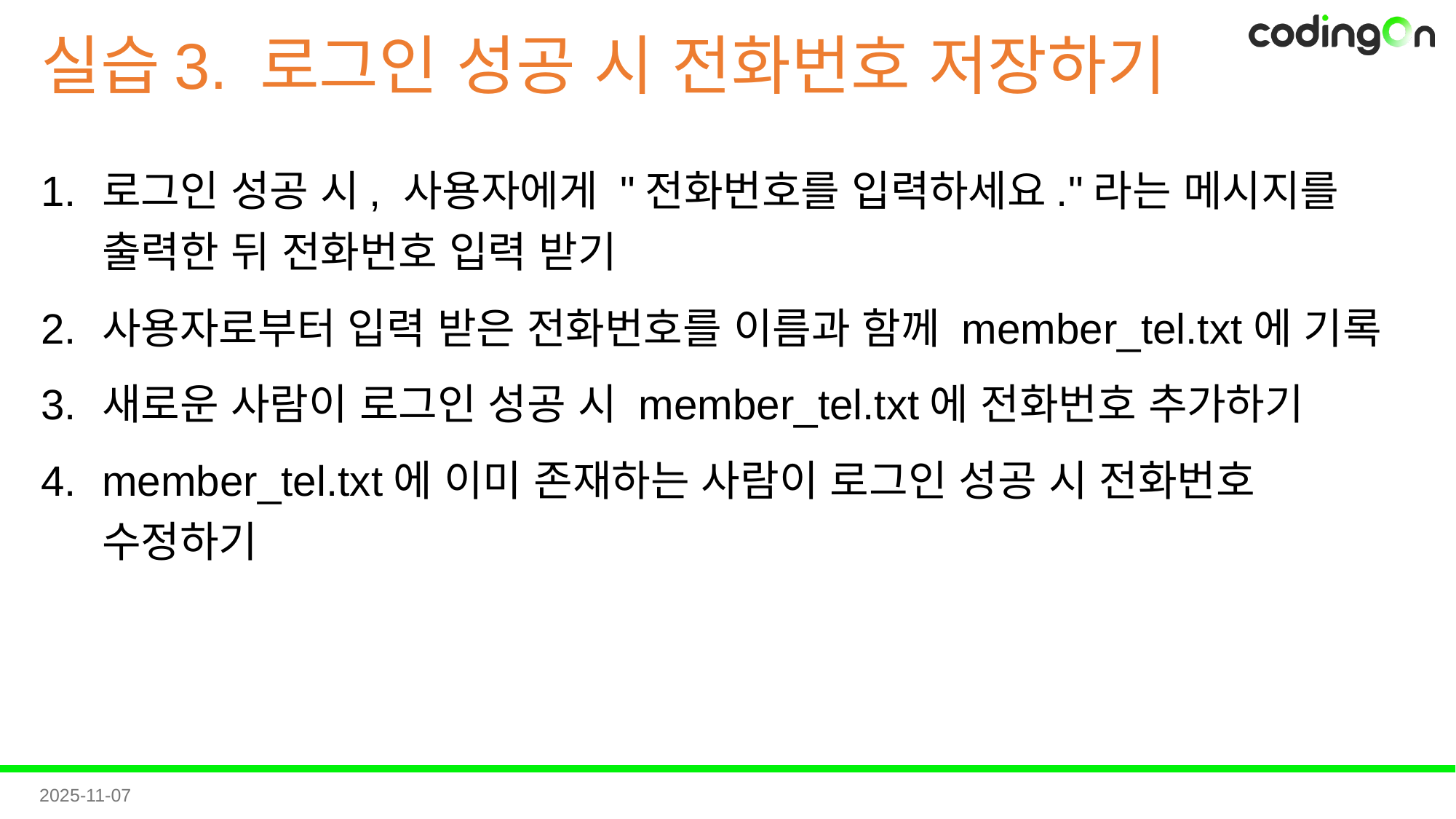

# 실습3. 로그인 성공 시 전화번호 저장하기
로그인 성공 시, 사용자에게 "전화번호를 입력하세요."라는 메시지를 출력한 뒤 전화번호 입력 받기
사용자로부터 입력 받은 전화번호를 이름과 함께 member_tel.txt에 기록
새로운 사람이 로그인 성공 시 member_tel.txt에 전화번호 추가하기
member_tel.txt에 이미 존재하는 사람이 로그인 성공 시 전화번호 수정하기
2025-11-07